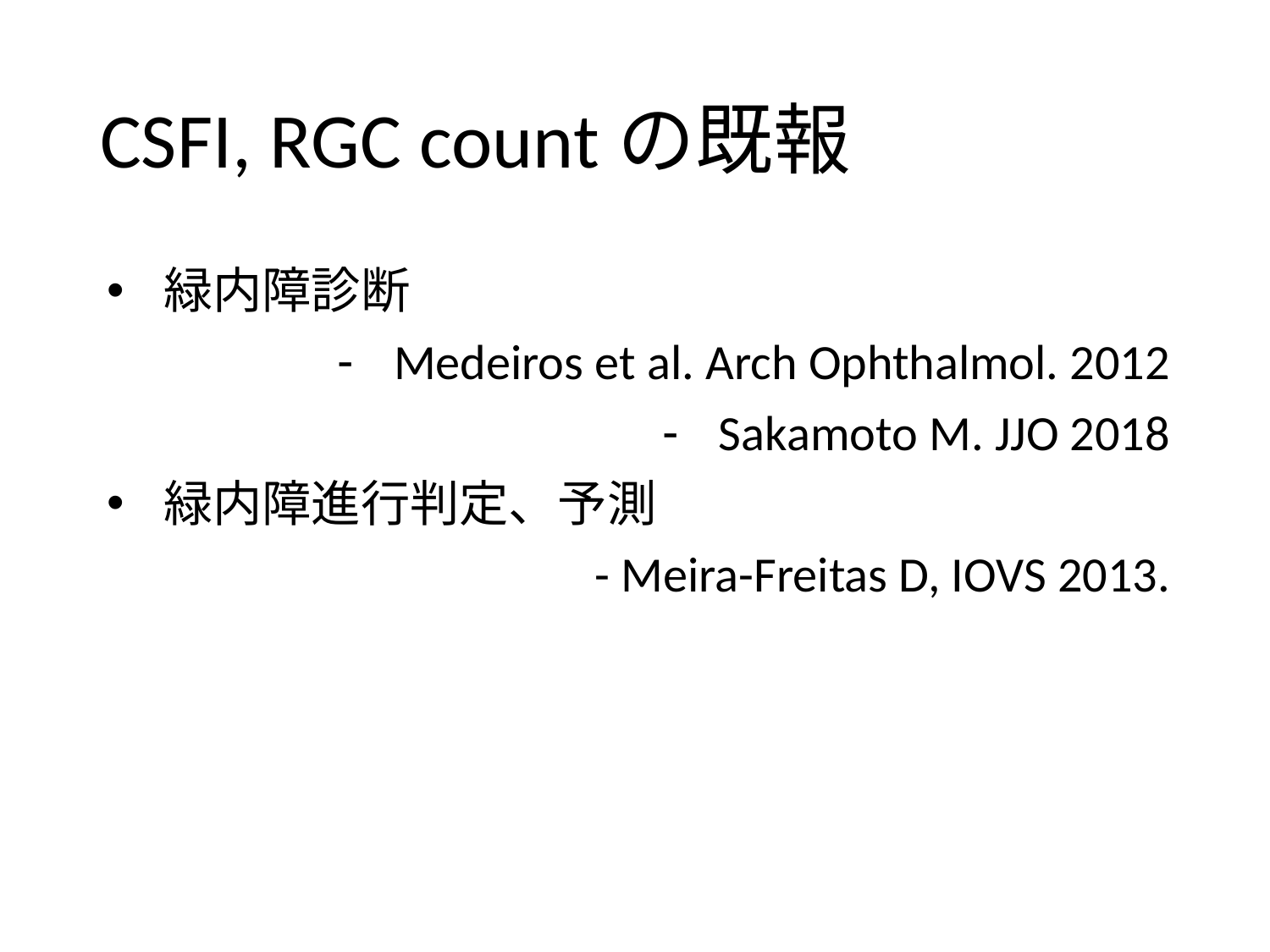

# CSFI, RGC countの既報
緑内障診断
Medeiros et al. Arch Ophthalmol. 2012
Sakamoto M. JJO 2018
緑内障進行判定、予測
- Meira-Freitas D, IOVS 2013.